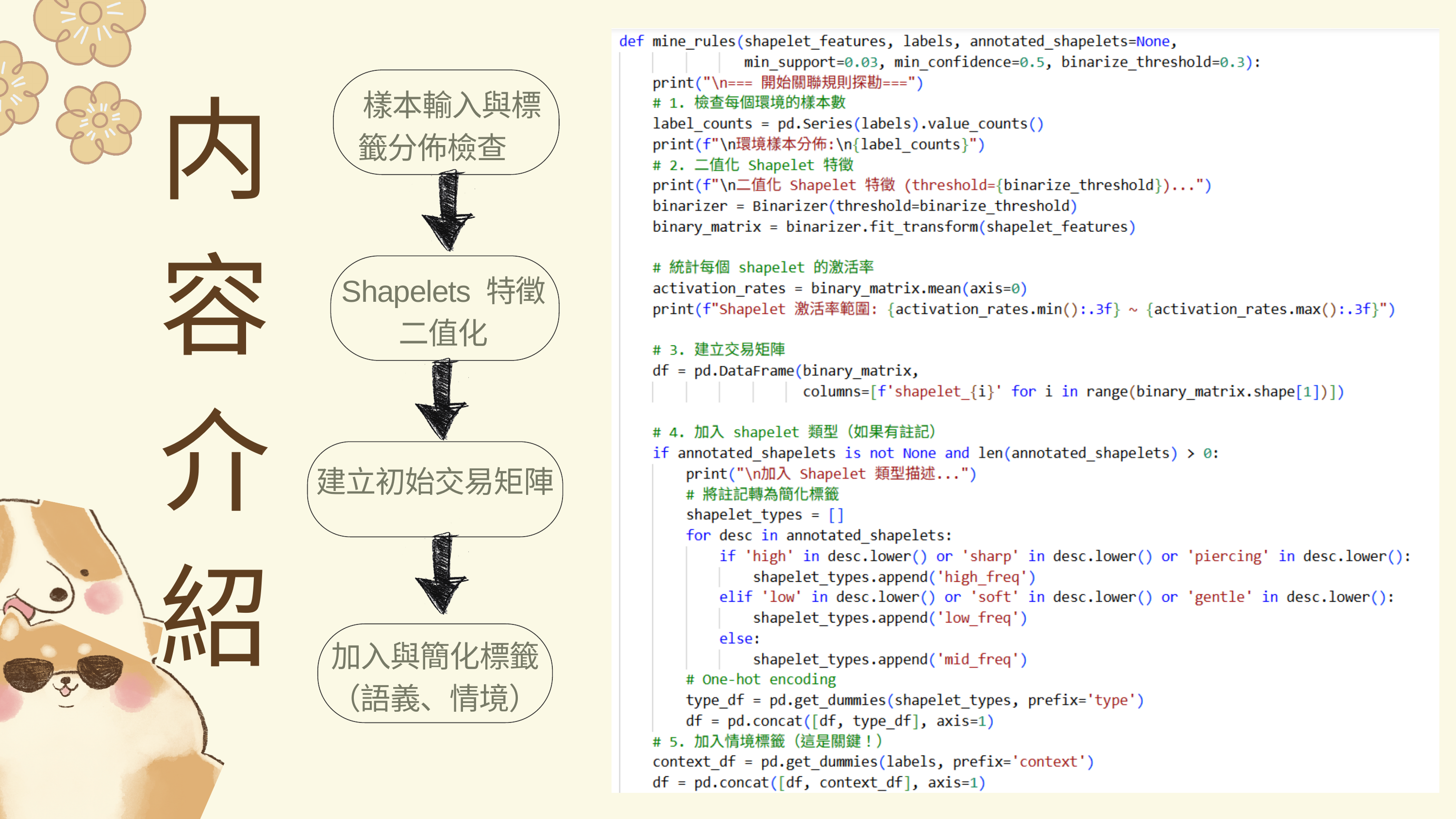

内容介紹

 樣本輸入與標籤分佈檢查

Shapelets 特徵二值化

建立初始交易矩陣

加入與簡化標籤（語義、情境）

28